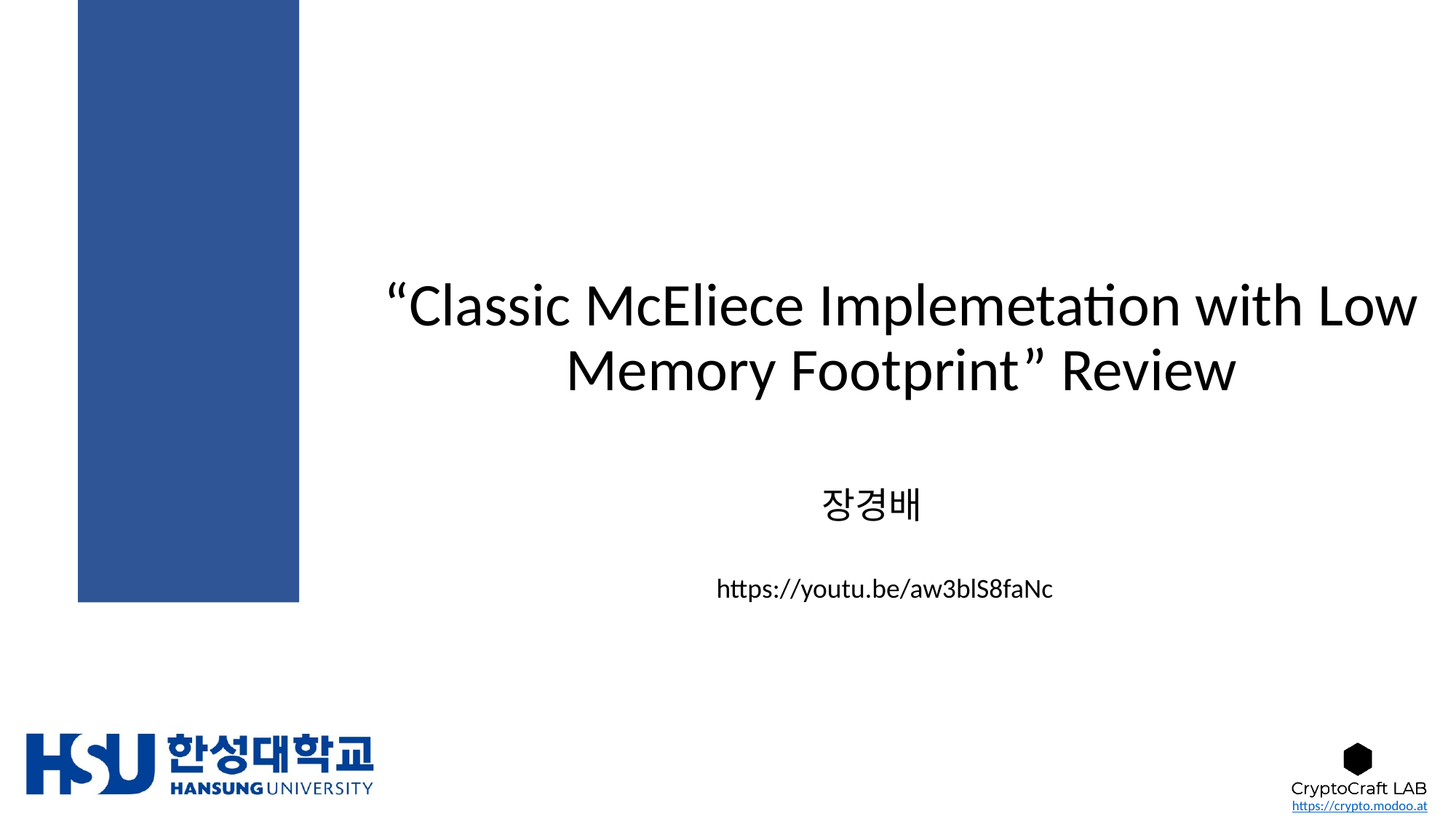

# “Classic McEliece Implemetation with Low Memory Footprint” Review
장경배
https://youtu.be/aw3blS8faNc